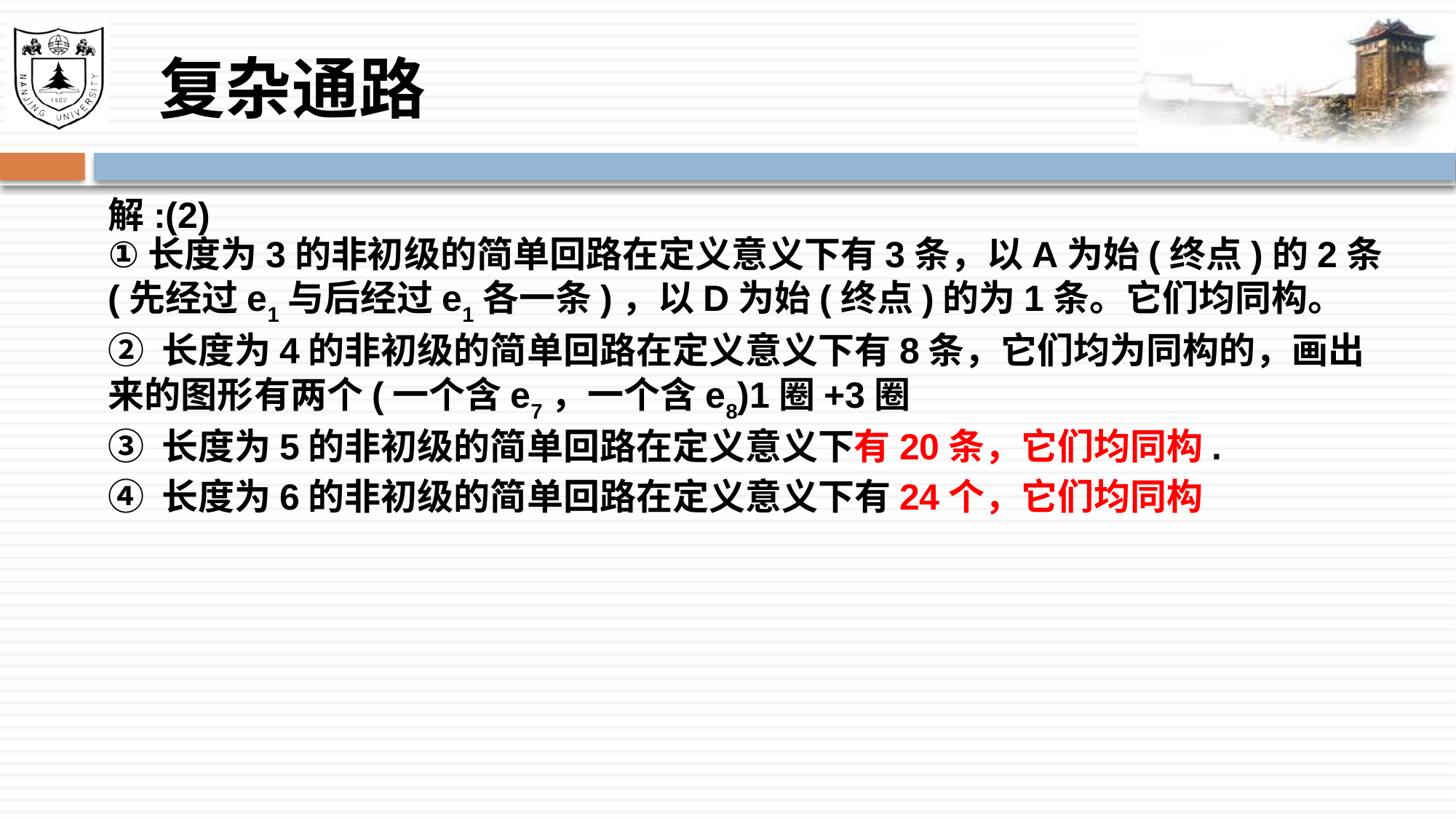

# 复杂通路
解:(2)
①长度为3的非初级的简单回路在定义意义下有3条，以A为始(终点)的2条(先经过e1与后经过e1各一条)，以D为始(终点)的为1条。它们均同构。
② 长度为4的非初级的简单回路在定义意义下有8条，它们均为同构的，画出来的图形有两个(一个含e7，一个含e8)1圈+3圈
③ 长度为5的非初级的简单回路在定义意义下有20条，它们均同构.
④ 长度为6的非初级的简单回路在定义意义下有24个，它们均同构